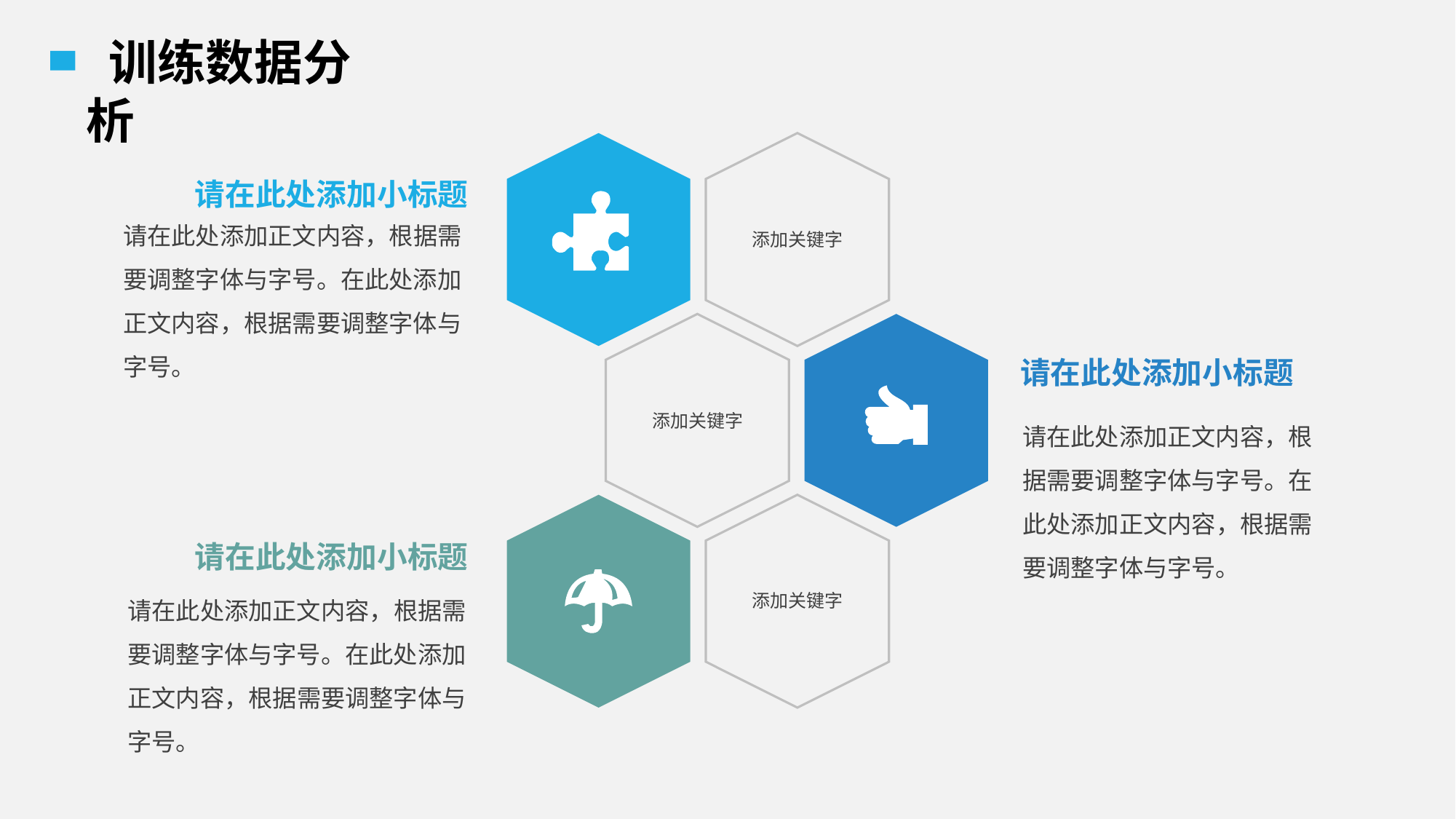

训练数据分析

请在此处添加小标题

请在此处添加正文内容，根据需要调整字体与字号。在此处添加正文内容，根据需要调整字体与字号。
添加关键字

请在此处添加小标题

请在此处添加正文内容，根据需要调整字体与字号。在此处添加正文内容，根据需要调整字体与字号。
添加关键字

请在此处添加小标题

请在此处添加正文内容，根据需要调整字体与字号。在此处添加正文内容，根据需要调整字体与字号。
添加关键字